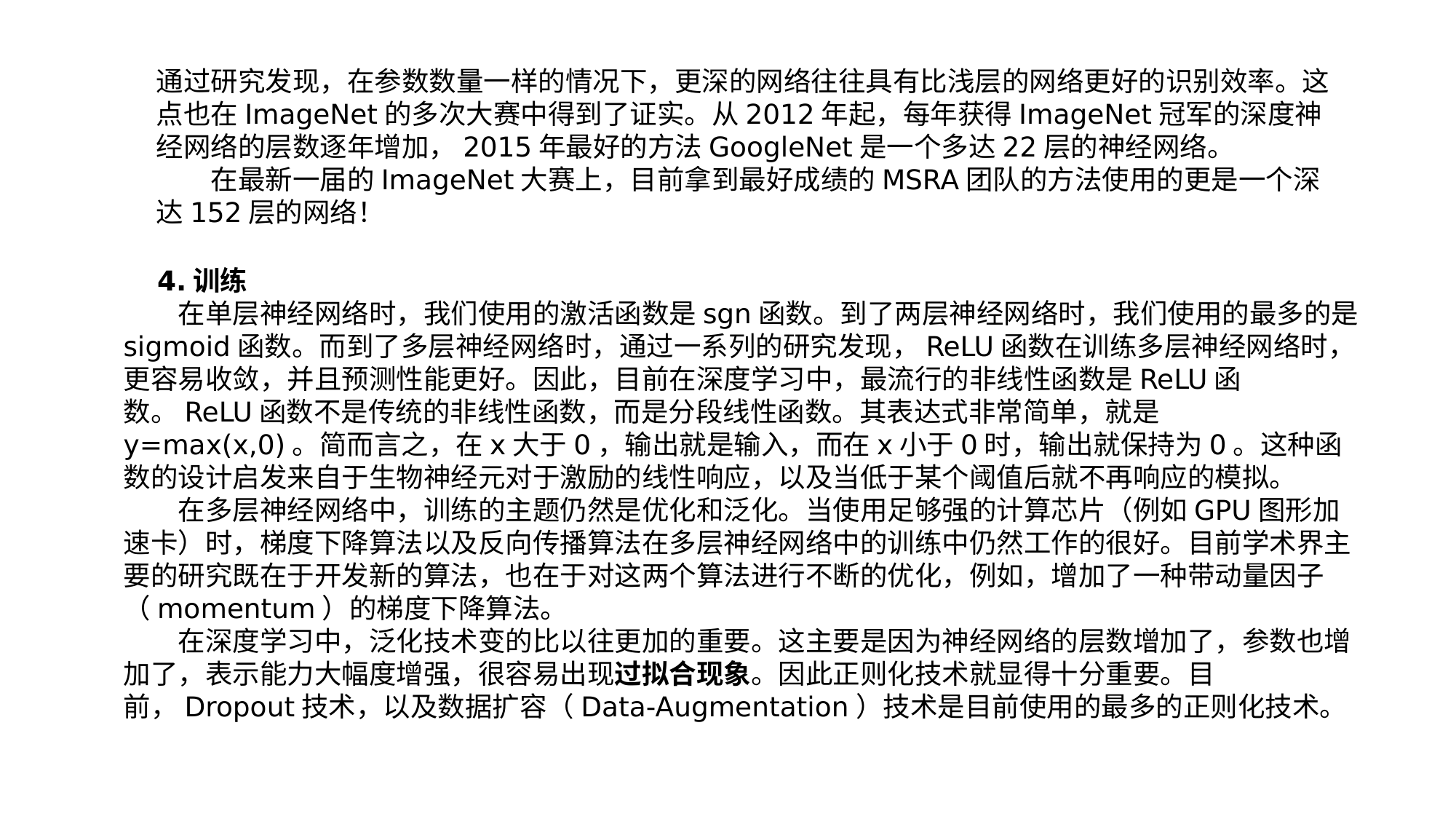

通过研究发现，在参数数量一样的情况下，更深的网络往往具有比浅层的网络更好的识别效率。这点也在ImageNet的多次大赛中得到了证实。从2012年起，每年获得ImageNet冠军的深度神经网络的层数逐年增加，2015年最好的方法GoogleNet是一个多达22层的神经网络。
　　在最新一届的ImageNet大赛上，目前拿到最好成绩的MSRA团队的方法使用的更是一个深达152层的网络！
　4.训练
　　在单层神经网络时，我们使用的激活函数是sgn函数。到了两层神经网络时，我们使用的最多的是sigmoid函数。而到了多层神经网络时，通过一系列的研究发现，ReLU函数在训练多层神经网络时，更容易收敛，并且预测性能更好。因此，目前在深度学习中，最流行的非线性函数是ReLU函数。ReLU函数不是传统的非线性函数，而是分段线性函数。其表达式非常简单，就是y=max(x,0)。简而言之，在x大于0，输出就是输入，而在x小于0时，输出就保持为0。这种函数的设计启发来自于生物神经元对于激励的线性响应，以及当低于某个阈值后就不再响应的模拟。
　　在多层神经网络中，训练的主题仍然是优化和泛化。当使用足够强的计算芯片（例如GPU图形加速卡）时，梯度下降算法以及反向传播算法在多层神经网络中的训练中仍然工作的很好。目前学术界主要的研究既在于开发新的算法，也在于对这两个算法进行不断的优化，例如，增加了一种带动量因子（momentum）的梯度下降算法。
　　在深度学习中，泛化技术变的比以往更加的重要。这主要是因为神经网络的层数增加了，参数也增加了，表示能力大幅度增强，很容易出现过拟合现象。因此正则化技术就显得十分重要。目前，Dropout技术，以及数据扩容（Data-Augmentation）技术是目前使用的最多的正则化技术。